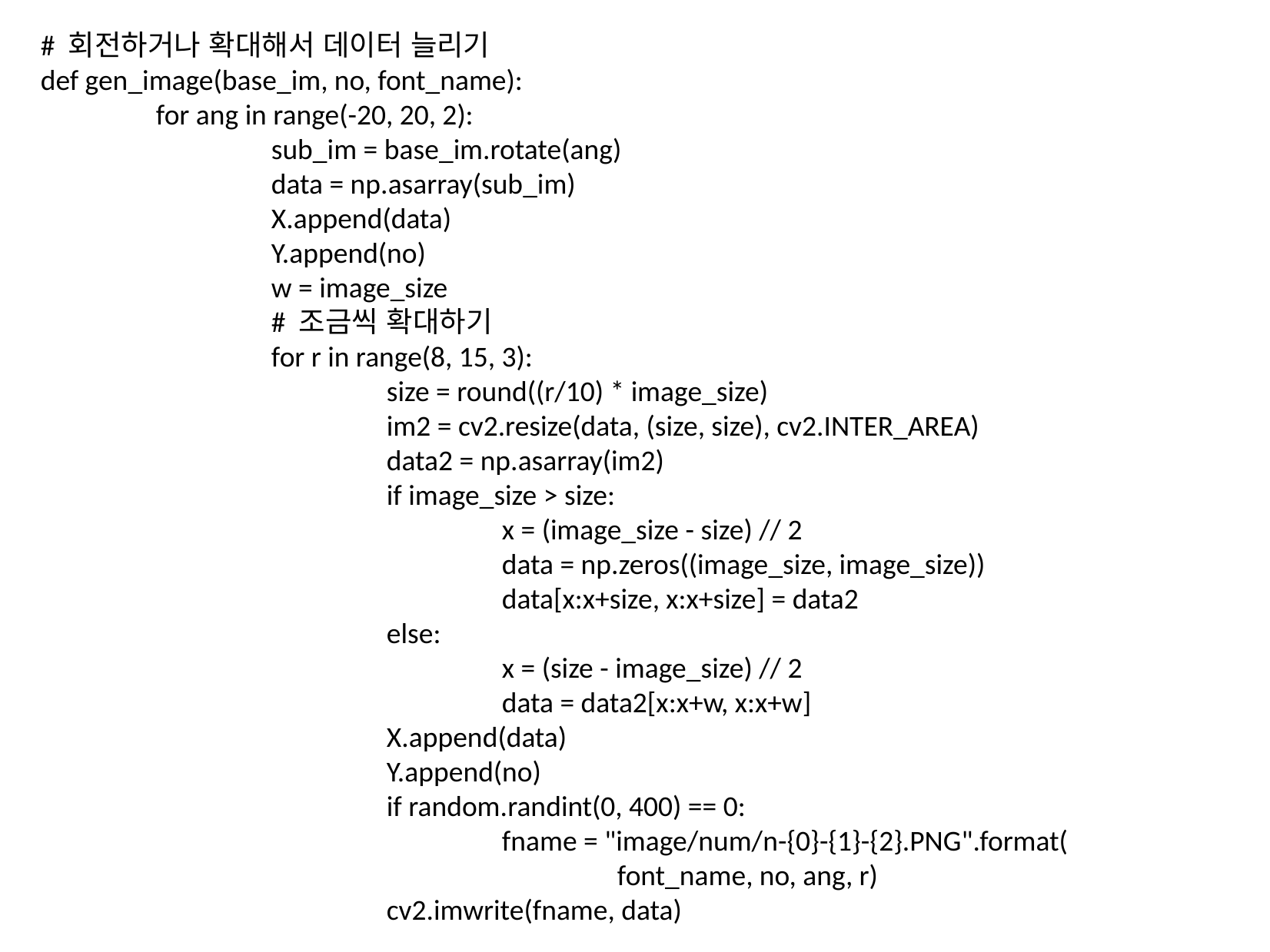

# 회전하거나 확대해서 데이터 늘리기
def gen_image(base_im, no, font_name):
	for ang in range(-20, 20, 2):
		sub_im = base_im.rotate(ang)
		data = np.asarray(sub_im)
		X.append(data)
		Y.append(no)
		w = image_size
		# 조금씩 확대하기
		for r in range(8, 15, 3):
			size = round((r/10) * image_size)
			im2 = cv2.resize(data, (size, size), cv2.INTER_AREA)
			data2 = np.asarray(im2)
			if image_size > size:
				x = (image_size - size) // 2
				data = np.zeros((image_size, image_size))
				data[x:x+size, x:x+size] = data2
			else:
				x = (size - image_size) // 2
				data = data2[x:x+w, x:x+w]
			X.append(data)
			Y.append(no)
			if random.randint(0, 400) == 0:
				fname = "image/num/n-{0}-{1}-{2}.PNG".format(
					font_name, no, ang, r)
			cv2.imwrite(fname, data)